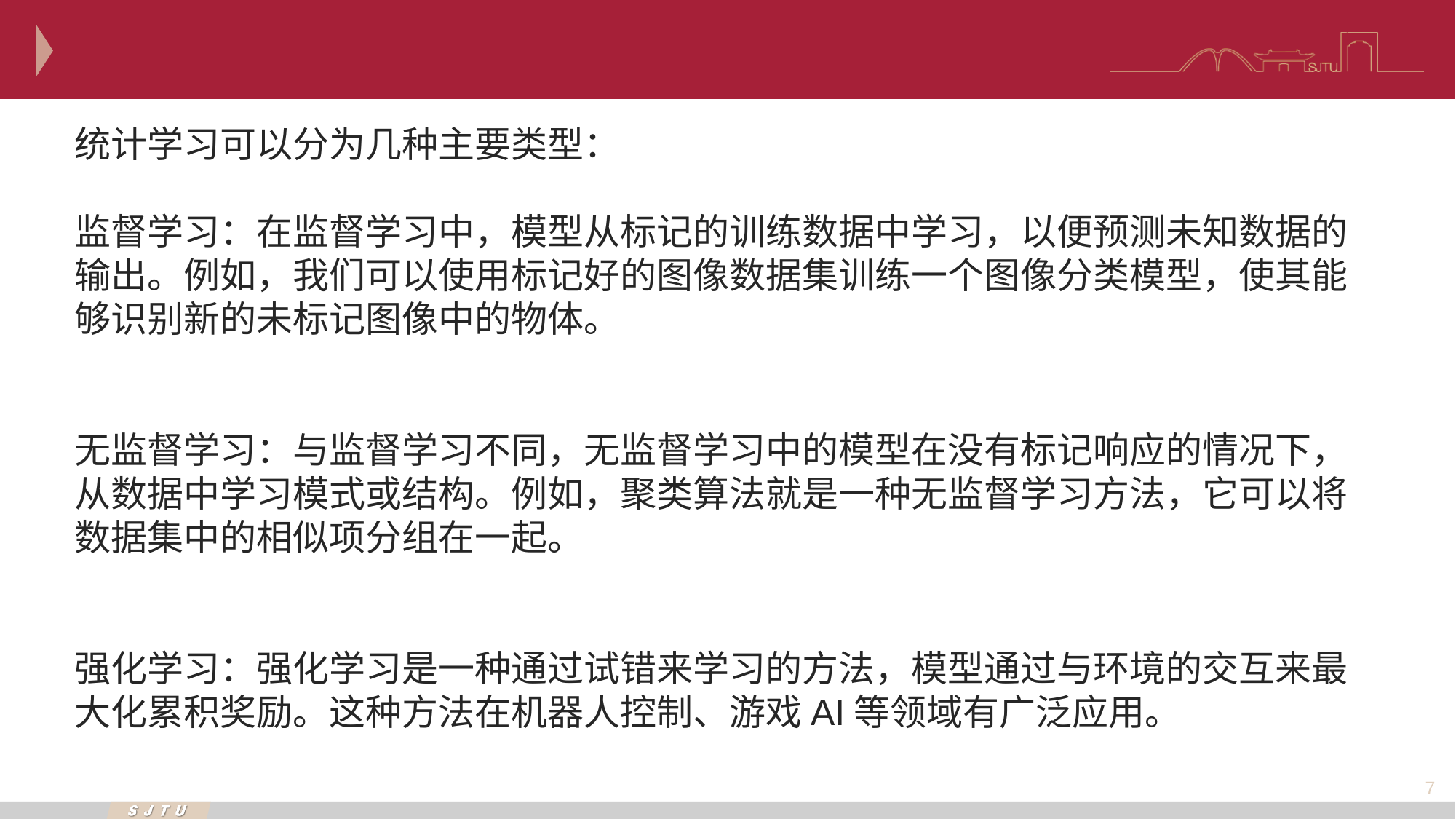

统计学习可以分为几种主要类型：

监督学习：在监督学习中，模型从标记的训练数据中学习，以便预测未知数据的输出。例如，我们可以使用标记好的图像数据集训练一个图像分类模型，使其能够识别新的未标记图像中的物体。

无监督学习：与监督学习不同，无监督学习中的模型在没有标记响应的情况下，从数据中学习模式或结构。例如，聚类算法就是一种无监督学习方法，它可以将数据集中的相似项分组在一起。

强化学习：强化学习是一种通过试错来学习的方法，模型通过与环境的交互来最大化累积奖励。这种方法在机器人控制、游戏AI等领域有广泛应用。

7